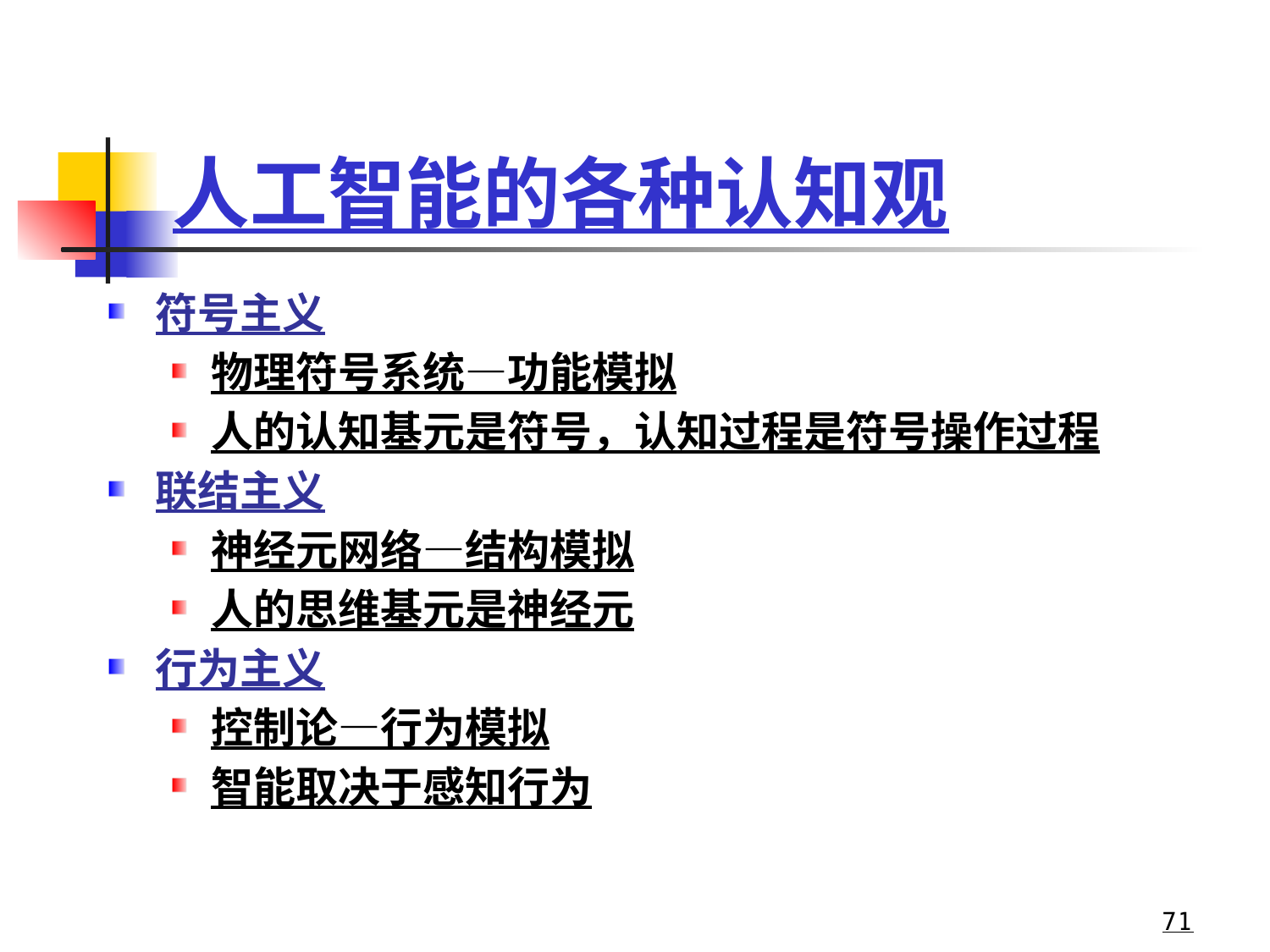

# 人工智能的各种认知观
符号主义
物理符号系统—功能模拟
人的认知基元是符号，认知过程是符号操作过程
联结主义
神经元网络—结构模拟
人的思维基元是神经元
行为主义
控制论—行为模拟
智能取决于感知行为
71